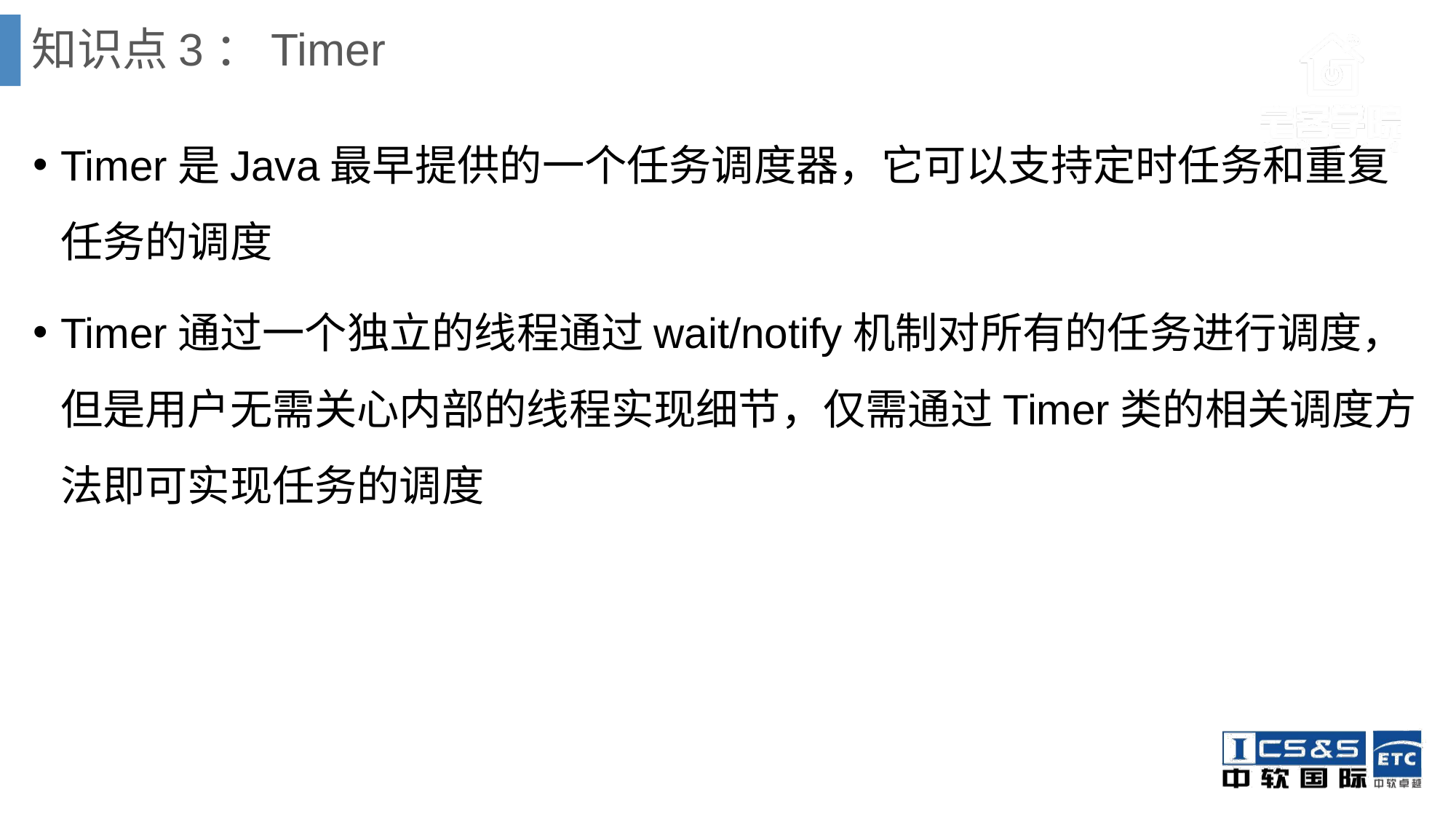

# 知识点3：Timer
Timer是Java最早提供的一个任务调度器，它可以支持定时任务和重复任务的调度
Timer通过一个独立的线程通过wait/notify机制对所有的任务进行调度，但是用户无需关心内部的线程实现细节，仅需通过Timer类的相关调度方法即可实现任务的调度